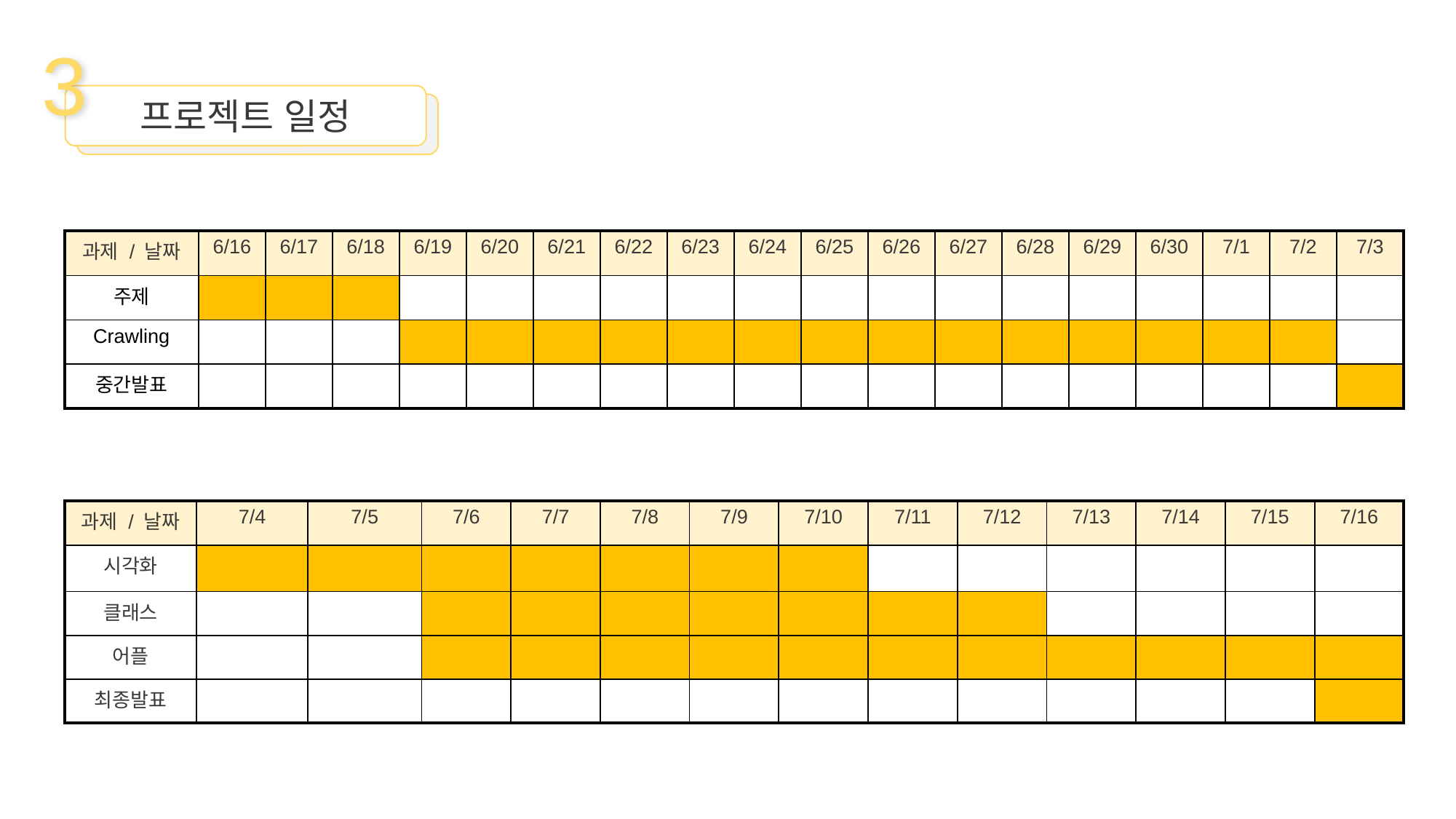

3

프로젝트 일정

| 과제 / 날짜 | 6/16 | 6/17 | 6/18 | 6/19 | 6/20 | 6/21 | 6/22 | 6/23 | 6/24 | 6/25 | 6/26 | 6/27 | 6/28 | 6/29 | 6/30 | 7/1 | 7/2 | 7/3 |
| --- | --- | --- | --- | --- | --- | --- | --- | --- | --- | --- | --- | --- | --- | --- | --- | --- | --- | --- |
| 주제 |  |  |  |  |  |  |  |  |  |  |  |  |  |  |  |  |  |  |
| Crawling |  |  |  |  |  |  |  |  |  |  |  |  |  |  |  |  |  |  |
| 중간발표 |  |  |  |  |  |  |  |  |  |  |  |  |  |  |  |  |  |  |
| 과제 / 날짜 | 7/4 | 7/5 | 7/6 | 7/7 | 7/8 | 7/9 | 7/10 | 7/11 | 7/12 | 7/13 | 7/14 | 7/15 | 7/16 |
| --- | --- | --- | --- | --- | --- | --- | --- | --- | --- | --- | --- | --- | --- |
| 시각화 |  |  |  |  |  |  |  |  |  |  |  |  |  |
| 클래스 |  |  |  |  |  |  |  |  |  |  |  |  |  |
| 어플 |  |  |  |  |  |  |  |  |  |  |  |  |  |
| 최종발표 |  |  |  |  |  |  |  |  |  |  |  |  |  |